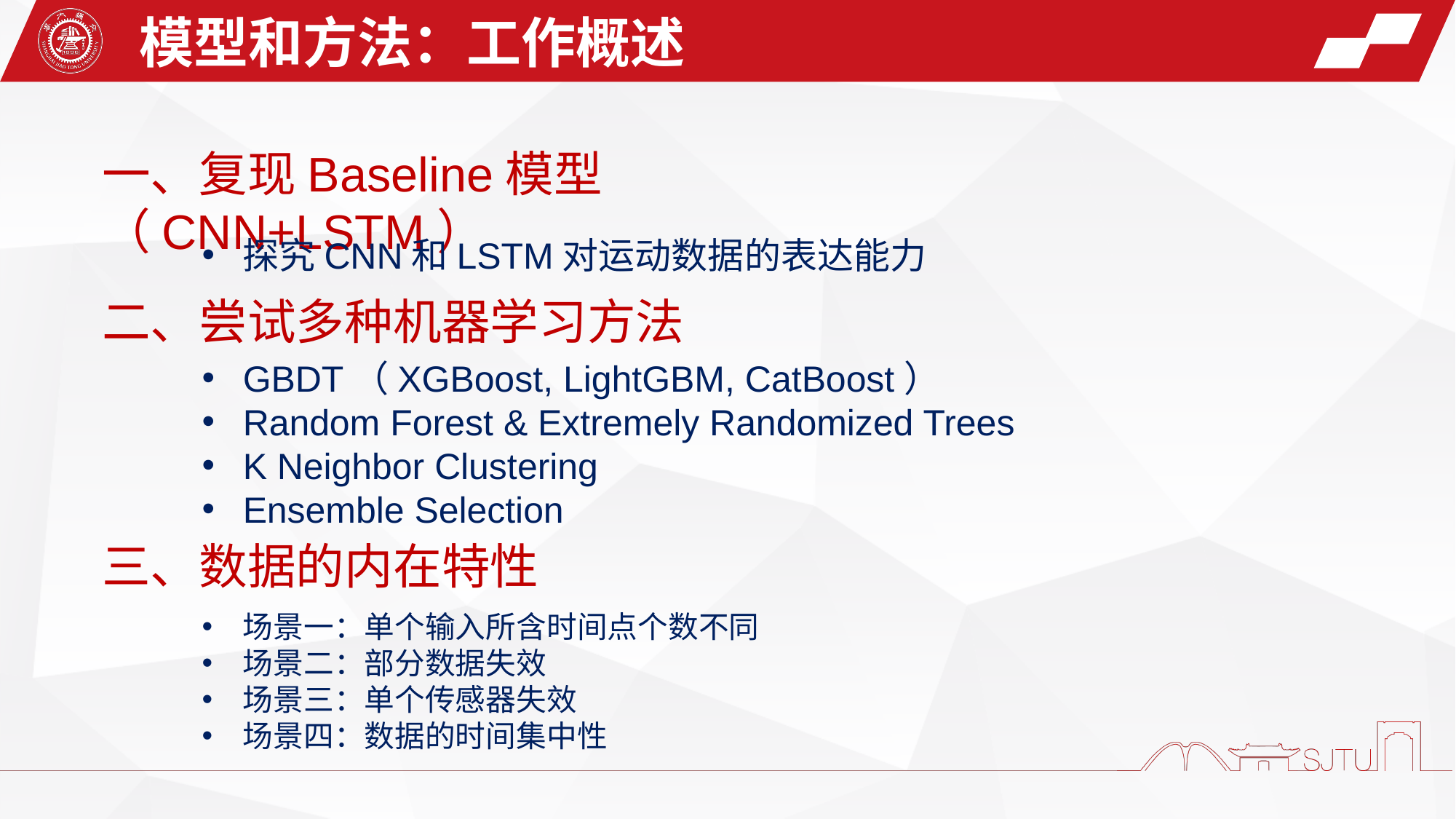

模型和方法：工作概述
一、复现Baseline模型（CNN+LSTM）
探究CNN和LSTM对运动数据的表达能力
二、尝试多种机器学习方法
GBDT（XGBoost, LightGBM, CatBoost）
Random Forest & Extremely Randomized Trees
K Neighbor Clustering
Ensemble Selection

三、数据的内在特性
场景一：单个输入所含时间点个数不同
场景二：部分数据失效
场景三：单个传感器失效
场景四：数据的时间集中性